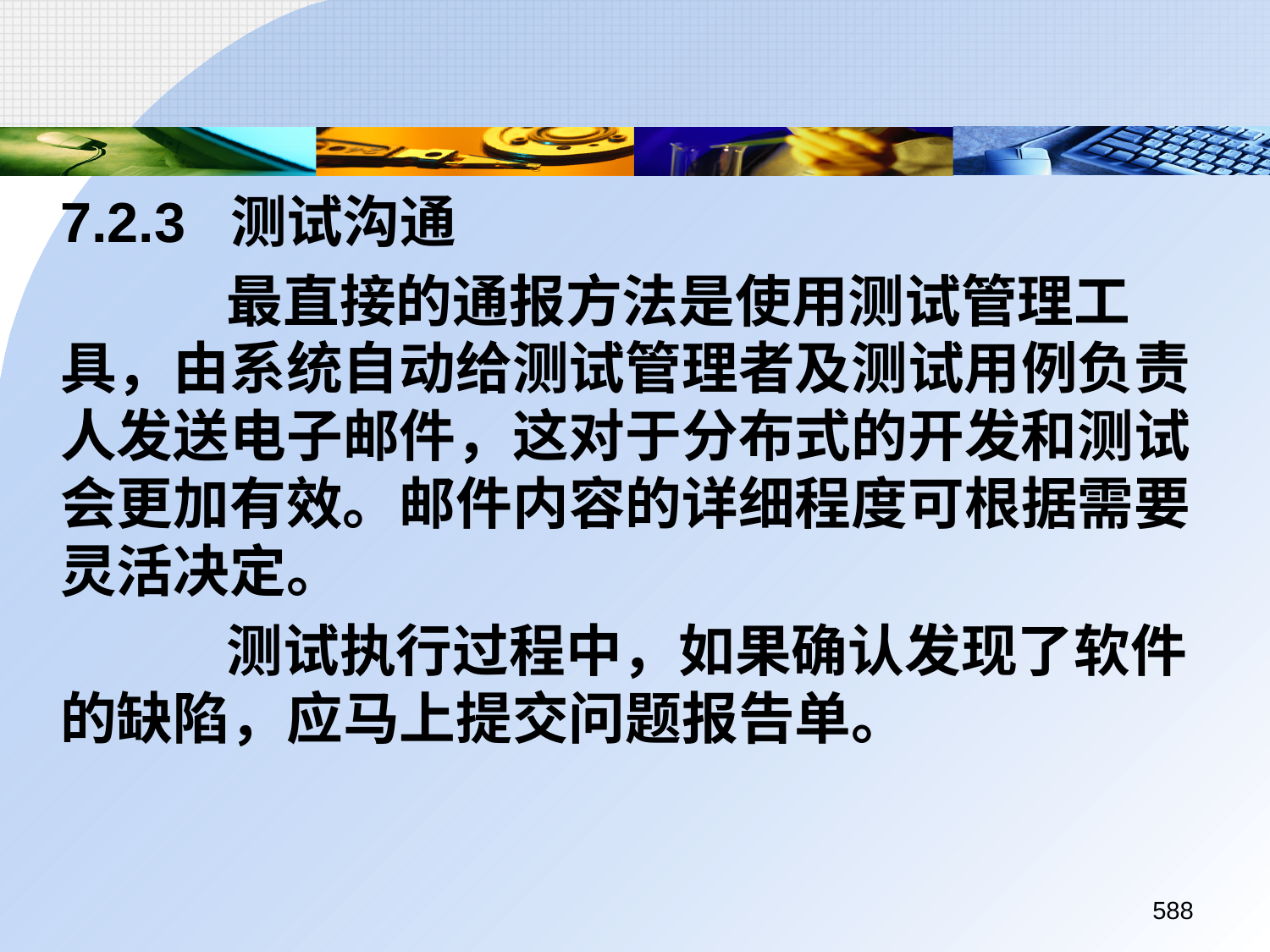

7.2.3  测试沟通
		  最直接的通报方法是使用测试管理工具，由系统自动给测试管理者及测试用例负责人发送电子邮件，这对于分布式的开发和测试会更加有效。邮件内容的详细程度可根据需要灵活决定。
		  测试执行过程中，如果确认发现了软件的缺陷，应马上提交问题报告单。
588